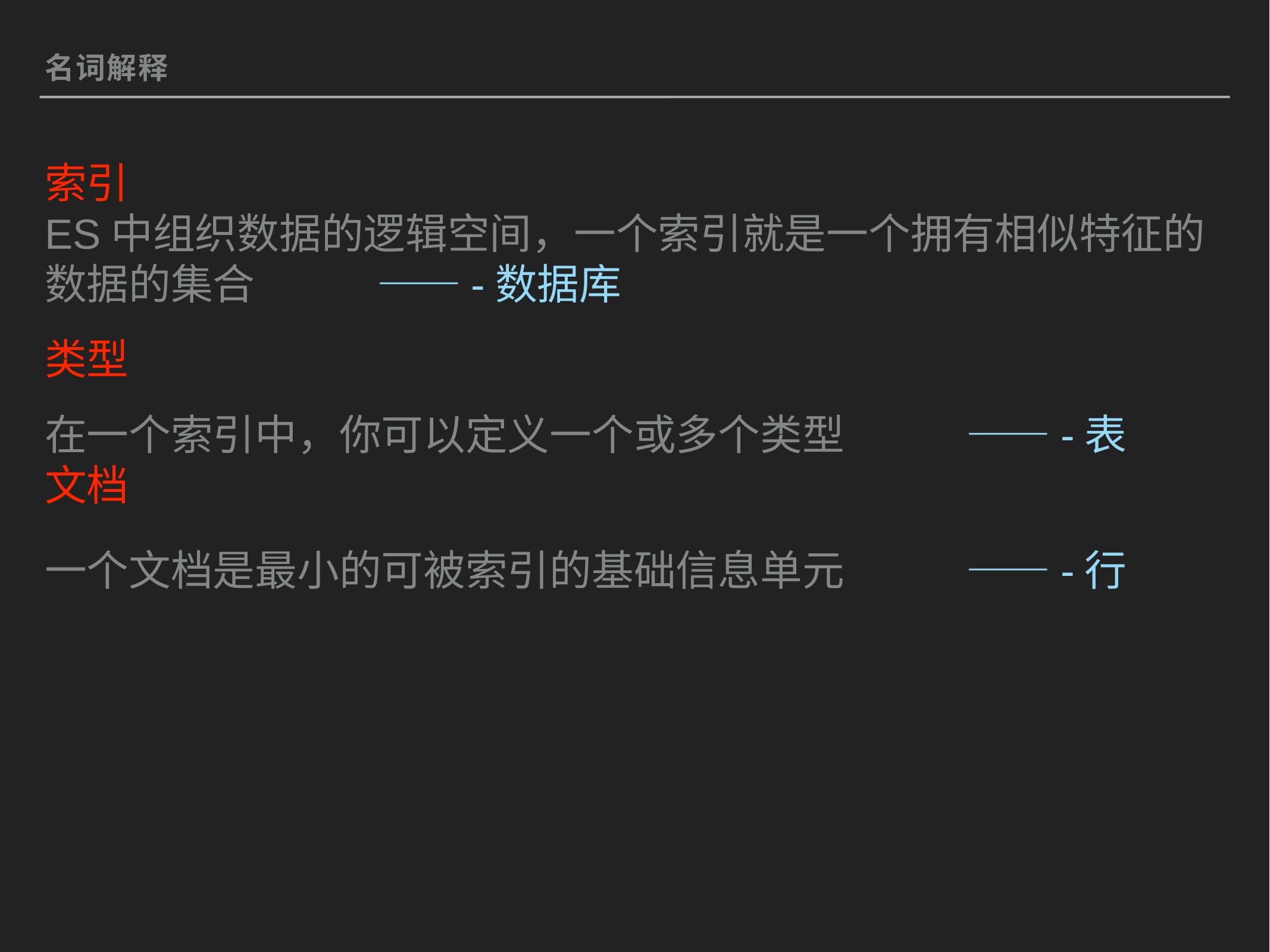

名词解释
索引
ES中组织数据的逻辑空间，一个索引就是一个拥有相似特征的数据的集合             ——-数据库
类型
在一个索引中，你可以定义一个或多个类型             ——-表
文档
一个文档是最小的可被索引的基础信息单元             ——-行